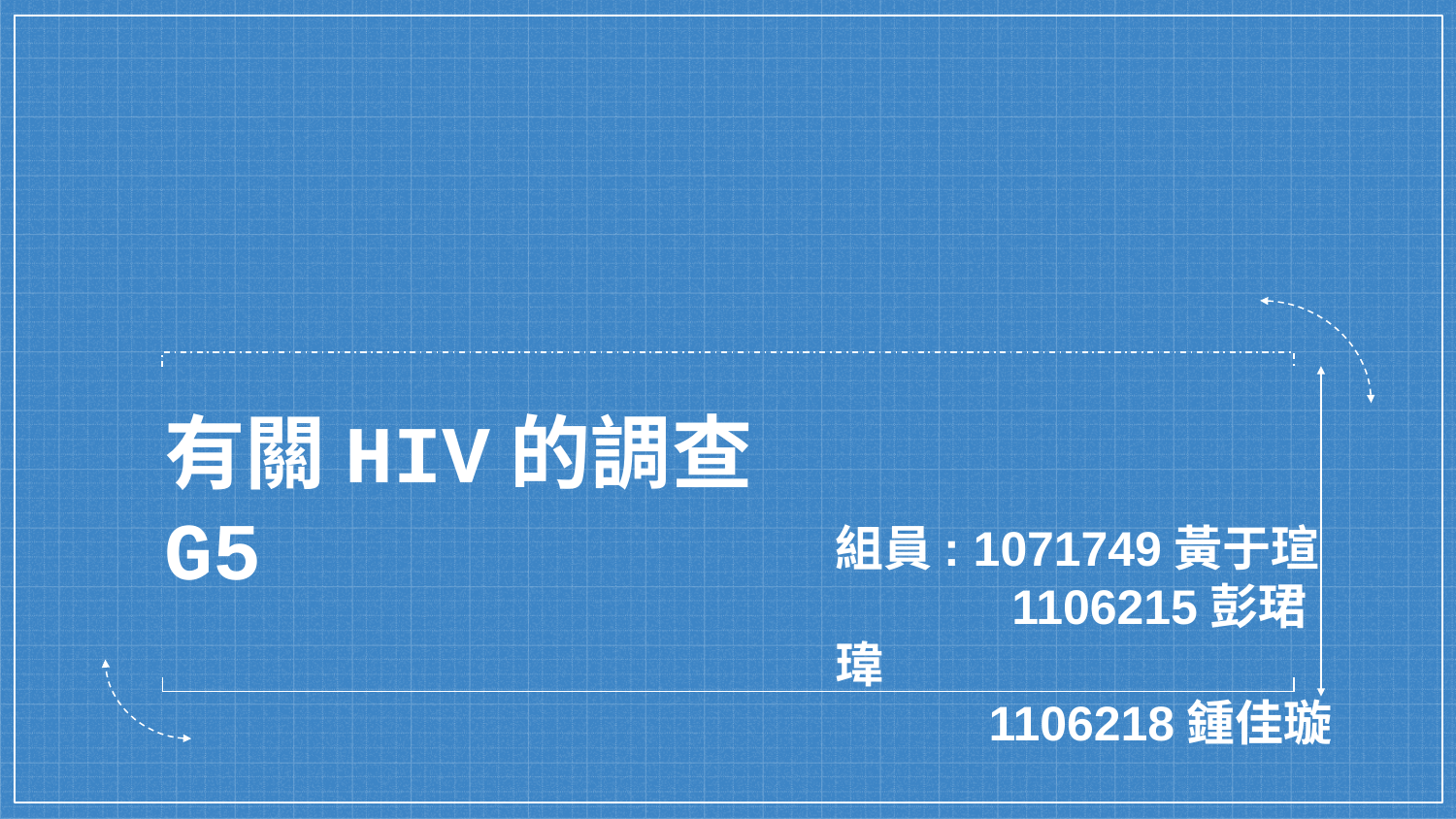

# 有關HIV的調查 G5
組員: 1071749黃于瑄
             1106215彭珺瑋
             1106218鍾佳璇